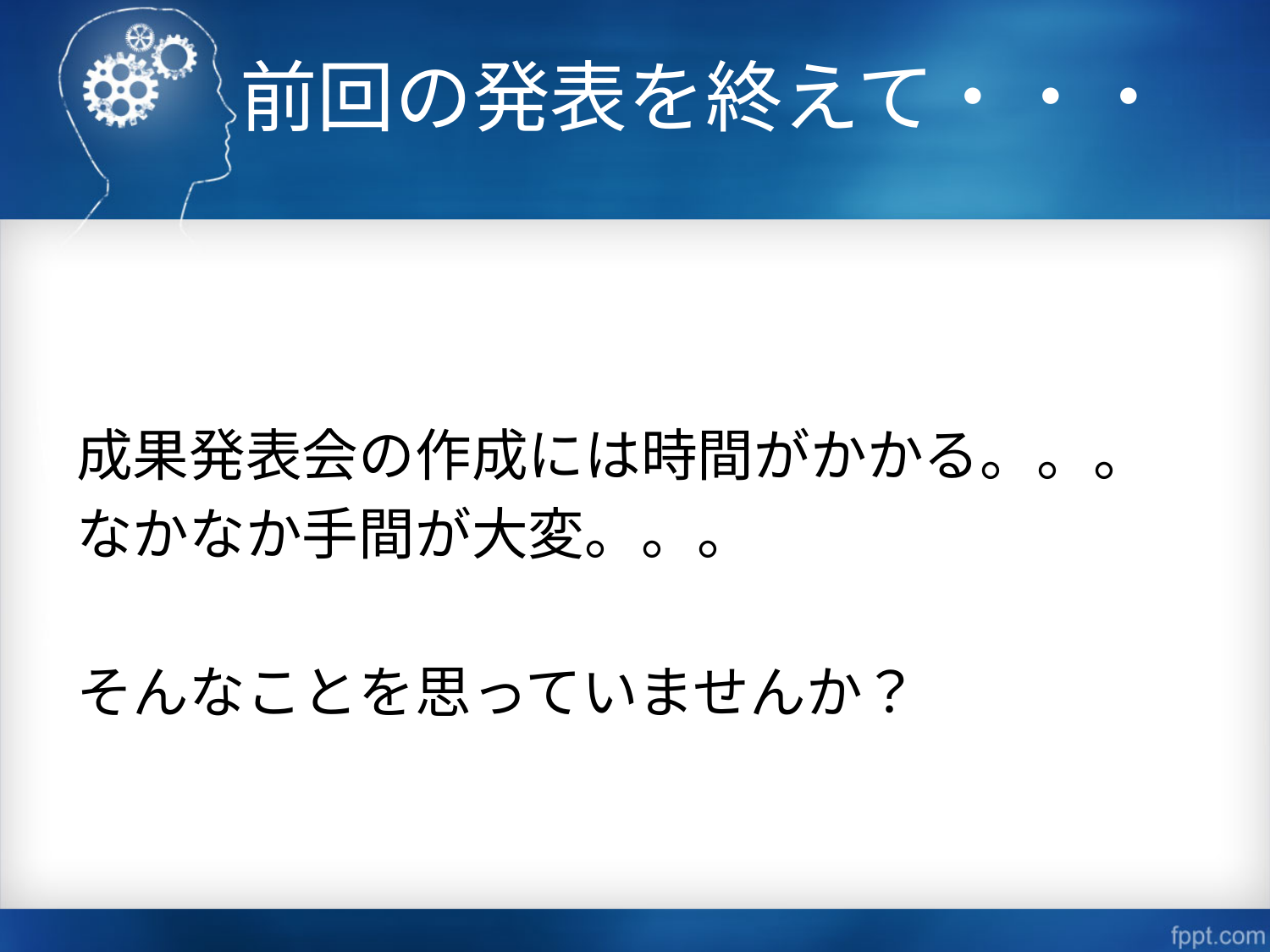

# 前回の発表を終えて・・・
成果発表会の作成には時間がかかる。。。
なかなか手間が大変。。。

そんなことを思っていませんか？